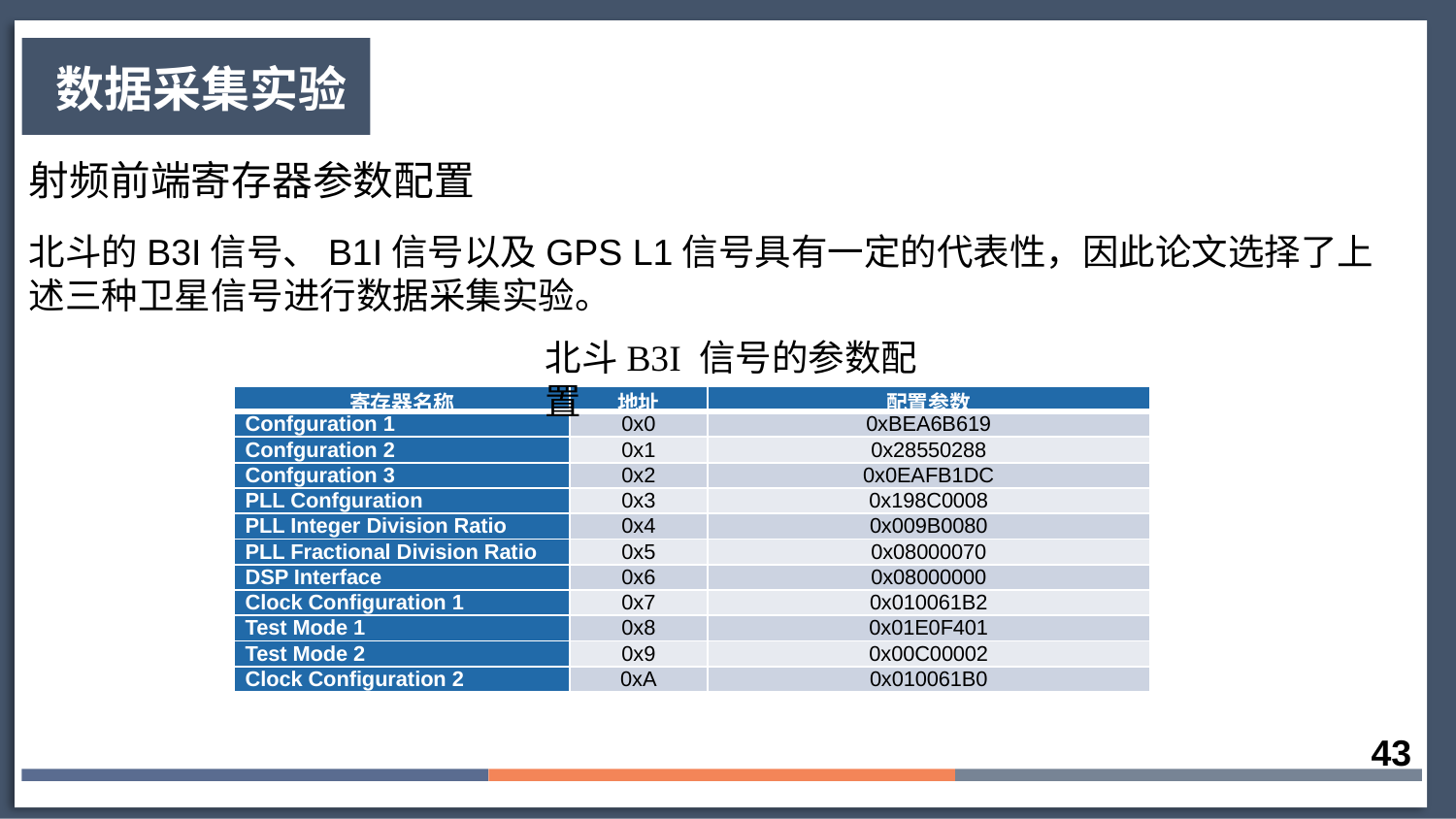

数据采集实验
射频前端寄存器参数配置
北斗的B3I信号、B1I信号以及GPS L1信号具有一定的代表性，因此论文选择了上述三种卫星信号进行数据采集实验。
北斗B3I 信号的参数配置
| 寄存器名称 | 地址 | 配置参数 |
| --- | --- | --- |
| Confguration 1 | 0x0 | 0xBEA6B619 |
| Confguration 2 | 0x1 | 0x28550288 |
| Confguration 3 | 0x2 | 0x0EAFB1DC |
| PLL Confguration | 0x3 | 0x198C0008 |
| PLL Integer Division Ratio | 0x4 | 0x009B0080 |
| PLL Fractional Division Ratio | 0x5 | 0x08000070 |
| DSP Interface | 0x6 | 0x08000000 |
| Clock Configuration 1 | 0x7 | 0x010061B2 |
| Test Mode 1 | 0x8 | 0x01E0F401 |
| Test Mode 2 | 0x9 | 0x00C00002 |
| Clock Configuration 2 | 0xA | 0x010061B0 |
43